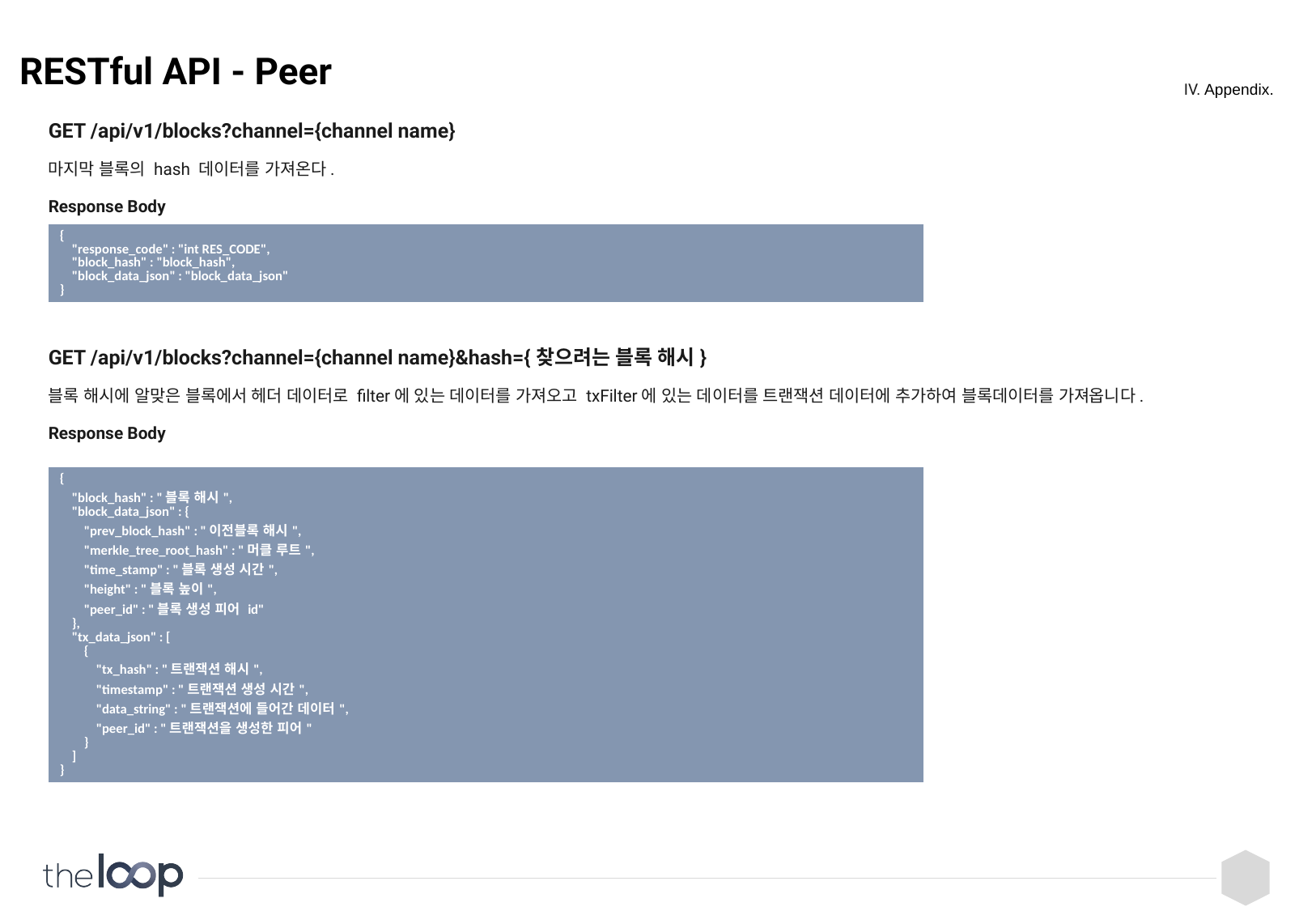

# RESTful API - Peer
IV. Appendix.
GET /api/v1/blocks?channel={channel name}
마지막 블록의 hash 데이터를 가져온다.
Response Body

GET /api/v1/blocks?channel={channel name}&hash={찾으려는 블록 해시}
블록 해시에 알맞은 블록에서 헤더 데이터로 filter에 있는 데이터를 가져오고 txFilter에 있는 데이터를 트랜잭션 데이터에 추가하여 블록데이터를 가져옵니다.
Response Body

| { "response\_code" : "int RES\_CODE", "block\_hash" : "block\_hash", "block\_data\_json" : "block\_data\_json" } |
| --- |
| { "block\_hash" : "블록 해시", "block\_data\_json" : { "prev\_block\_hash" : "이전블록 해시", "merkle\_tree\_root\_hash" : "머클 루트", "time\_stamp" : "블록 생성 시간", "height" : "블록 높이", "peer\_id" : "블록 생성 피어 id" }, "tx\_data\_json" : [ { "tx\_hash" : "트랜잭션 해시", "timestamp" : "트랜잭션 생성 시간", "data\_string" : "트랜잭션에 들어간 데이터", "peer\_id" : "트랜잭션을 생성한 피어" } ] } |
| --- |